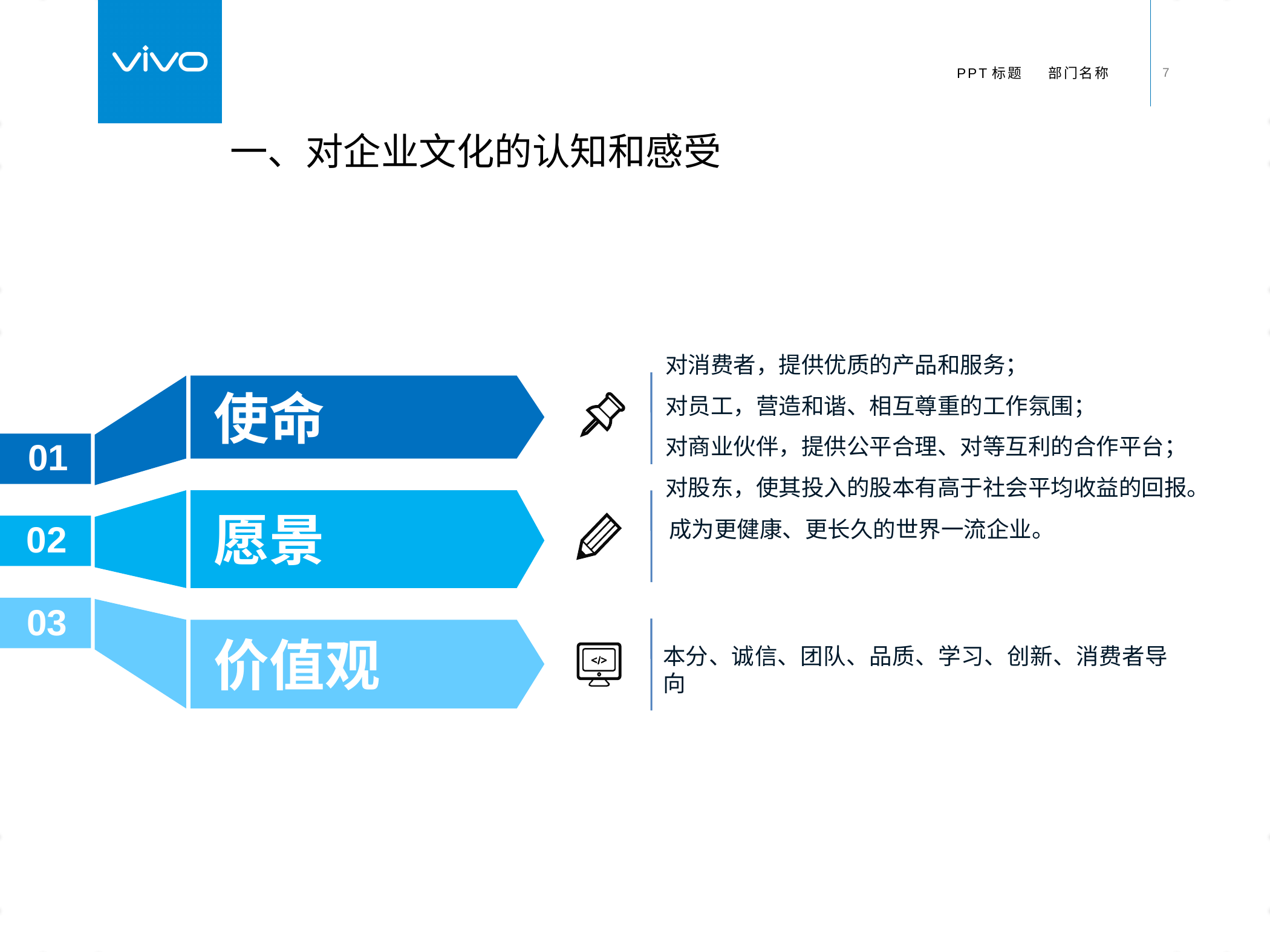

一、对企业文化的认知和感受
对消费者，提供优质的产品和服务；
对员工，营造和谐、相互尊重的工作氛围；
对商业伙伴，提供公平合理、对等互利的合作平台；
对股东，使其投入的股本有高于社会平均收益的回报。

使命

01

愿景
02

成为更健康、更长久的世界一流企业。

03

价值观
本分、诚信、团队、品质、学习、创新、消费者导向